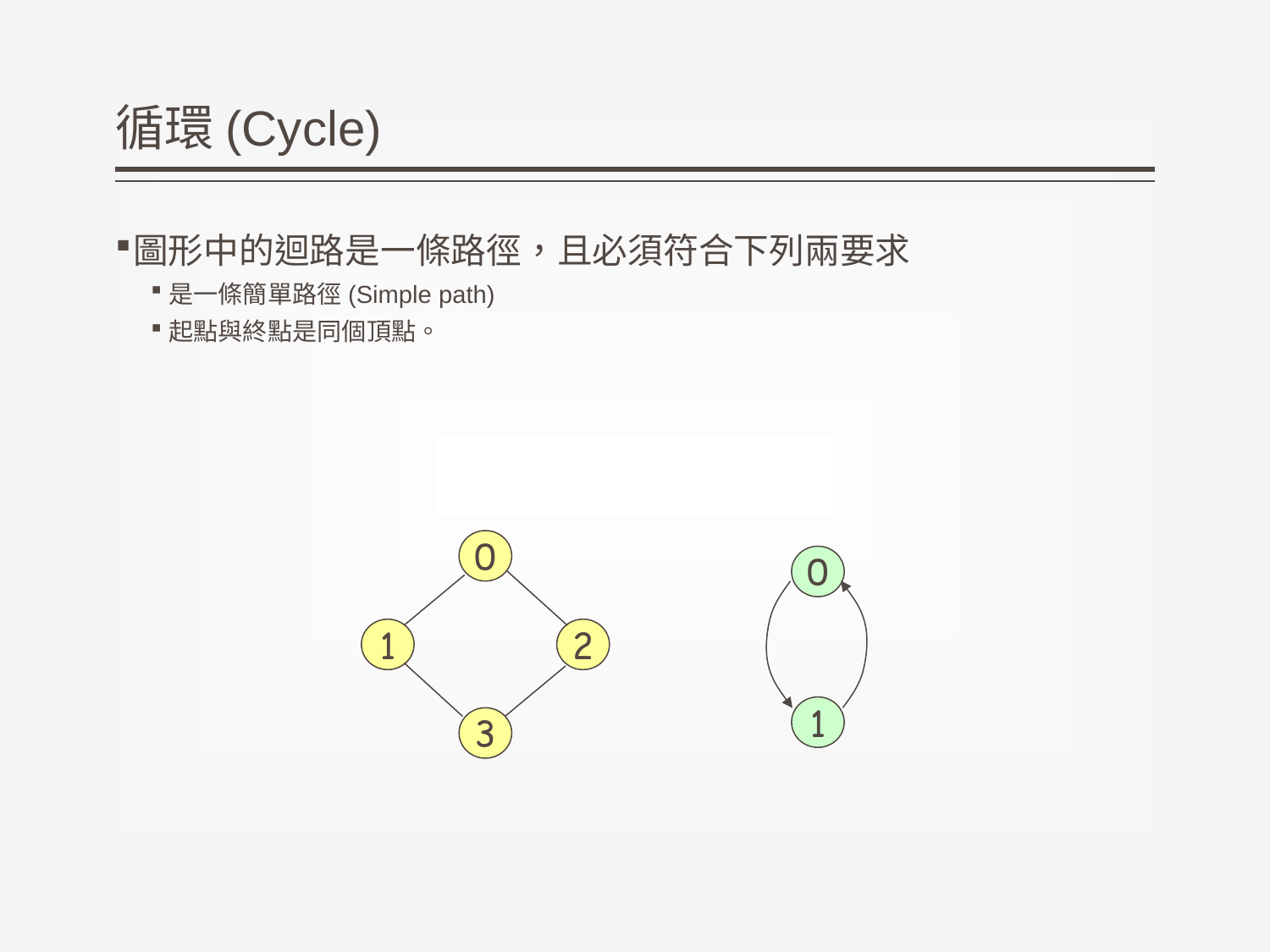

# 循環(Cycle)
圖形中的迴路是一條路徑，且必須符合下列兩要求
是一條簡單路徑(Simple path)
起點與終點是同個頂點。
0
0

1
2

1
3